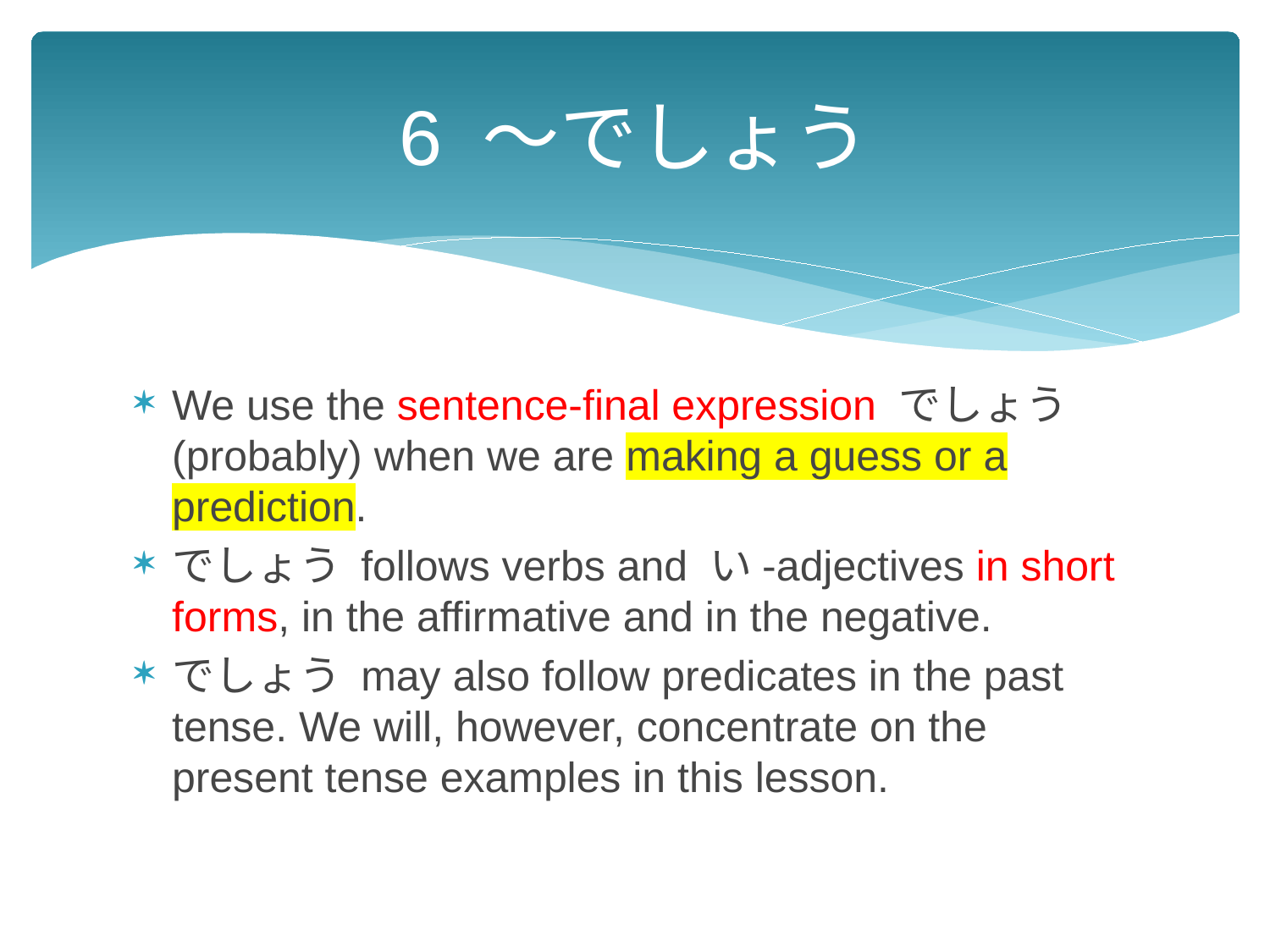

# 6 ～でしょう
We use the sentence-final expression でしょう (probably) when we are making a guess or a prediction.
でしょう follows verbs and い-adjectives in short forms, in the affirmative and in the negative.
でしょう may also follow predicates in the past tense. We will, however, concentrate on the present tense examples in this lesson.